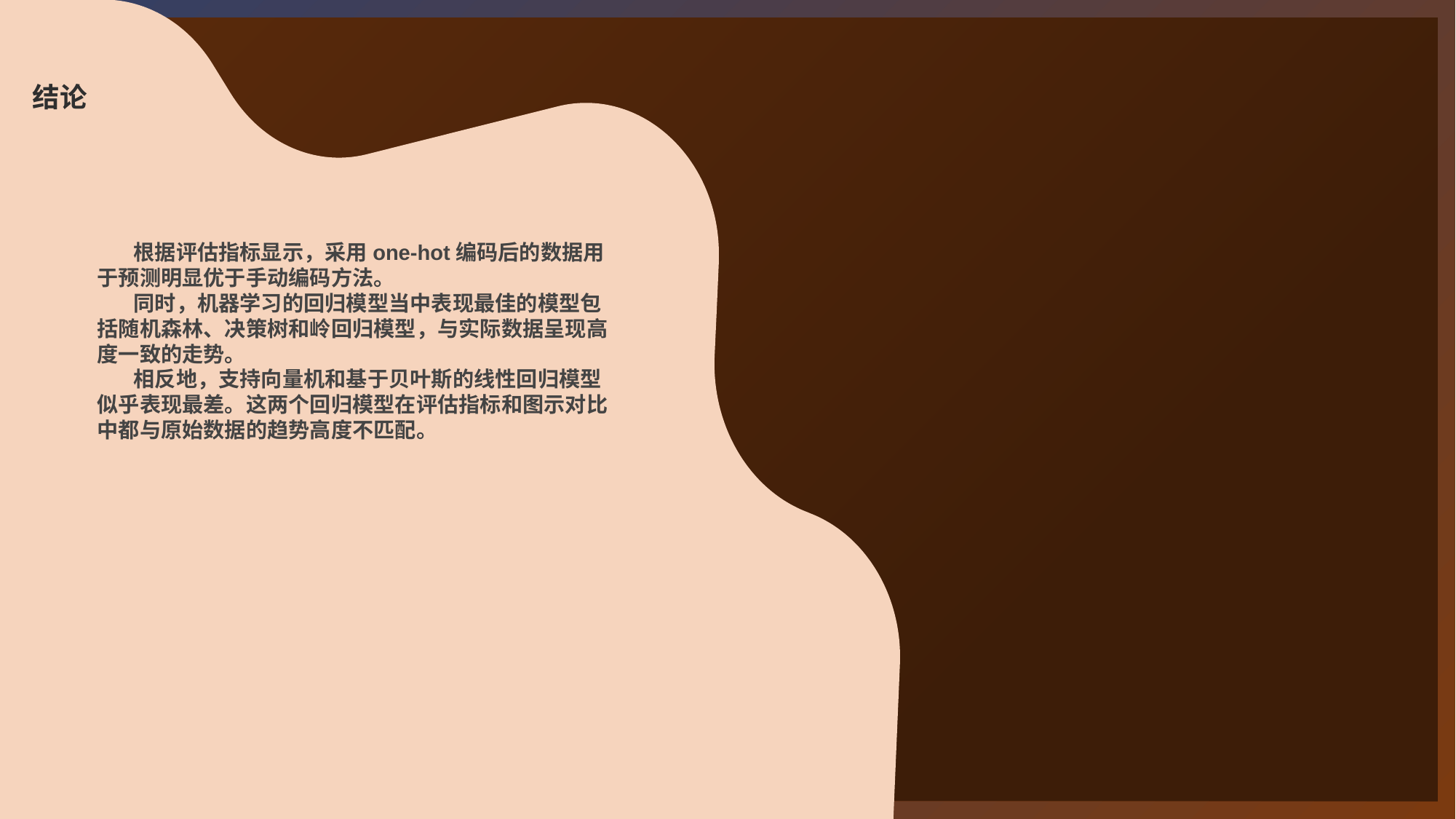

结论
根据评估指标显示，采用one-hot编码后的数据用于预测明显优于手动编码方法。
同时，机器学习的回归模型当中表现最佳的模型包括随机森林、决策树和岭回归模型，与实际数据呈现高度一致的走势。
相反地，支持向量机和基于贝叶斯的线性回归模型似乎表现最差。这两个回归模型在评估指标和图示对比中都与原始数据的趋势高度不匹配。